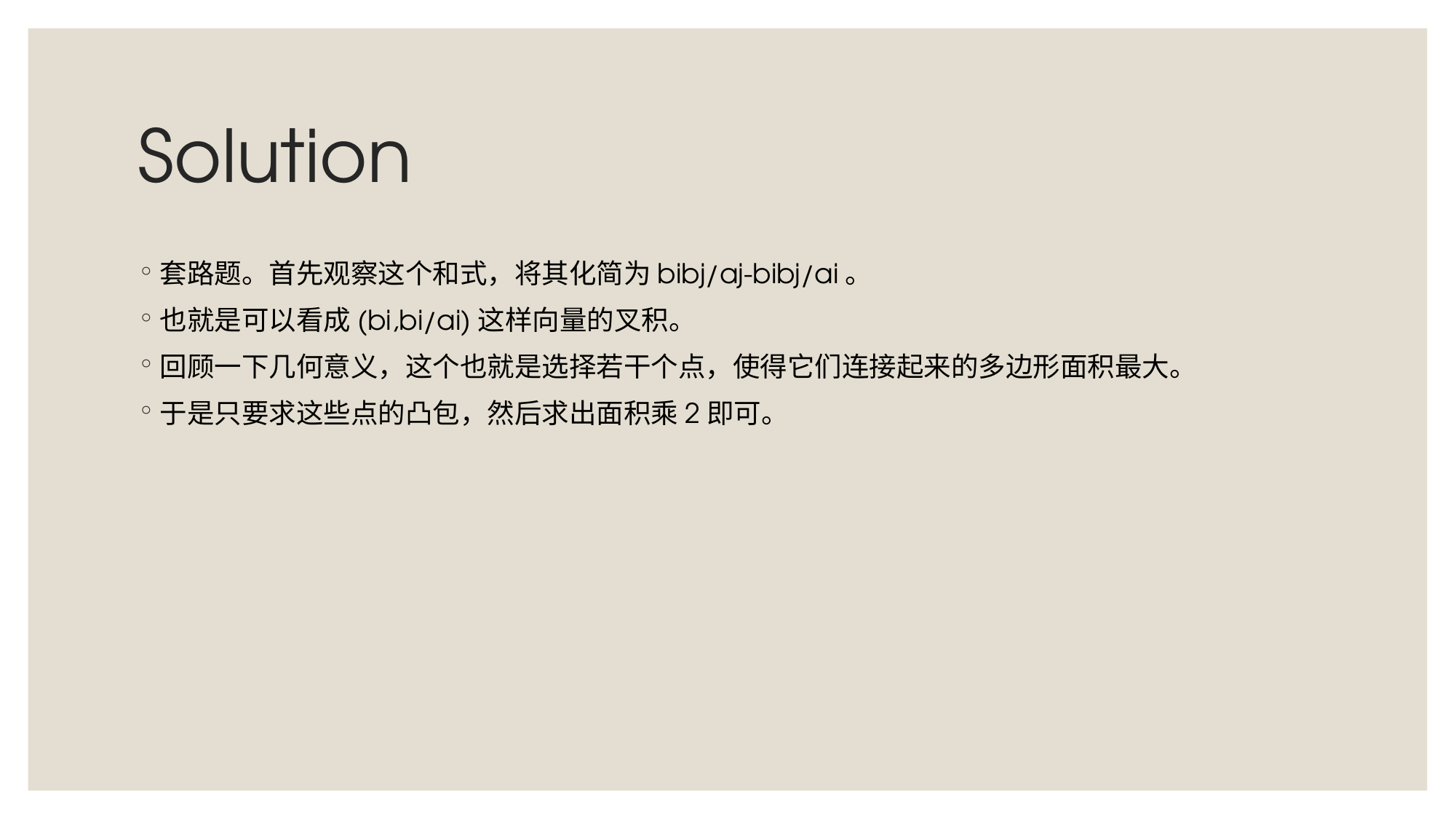

# Solution
套路题。首先观察这个和式，将其化简为bibj/aj-bibj/ai。
也就是可以看成(bi,bi/ai)这样向量的叉积。
回顾一下几何意义，这个也就是选择若干个点，使得它们连接起来的多边形面积最大。
于是只要求这些点的凸包，然后求出面积乘2即可。